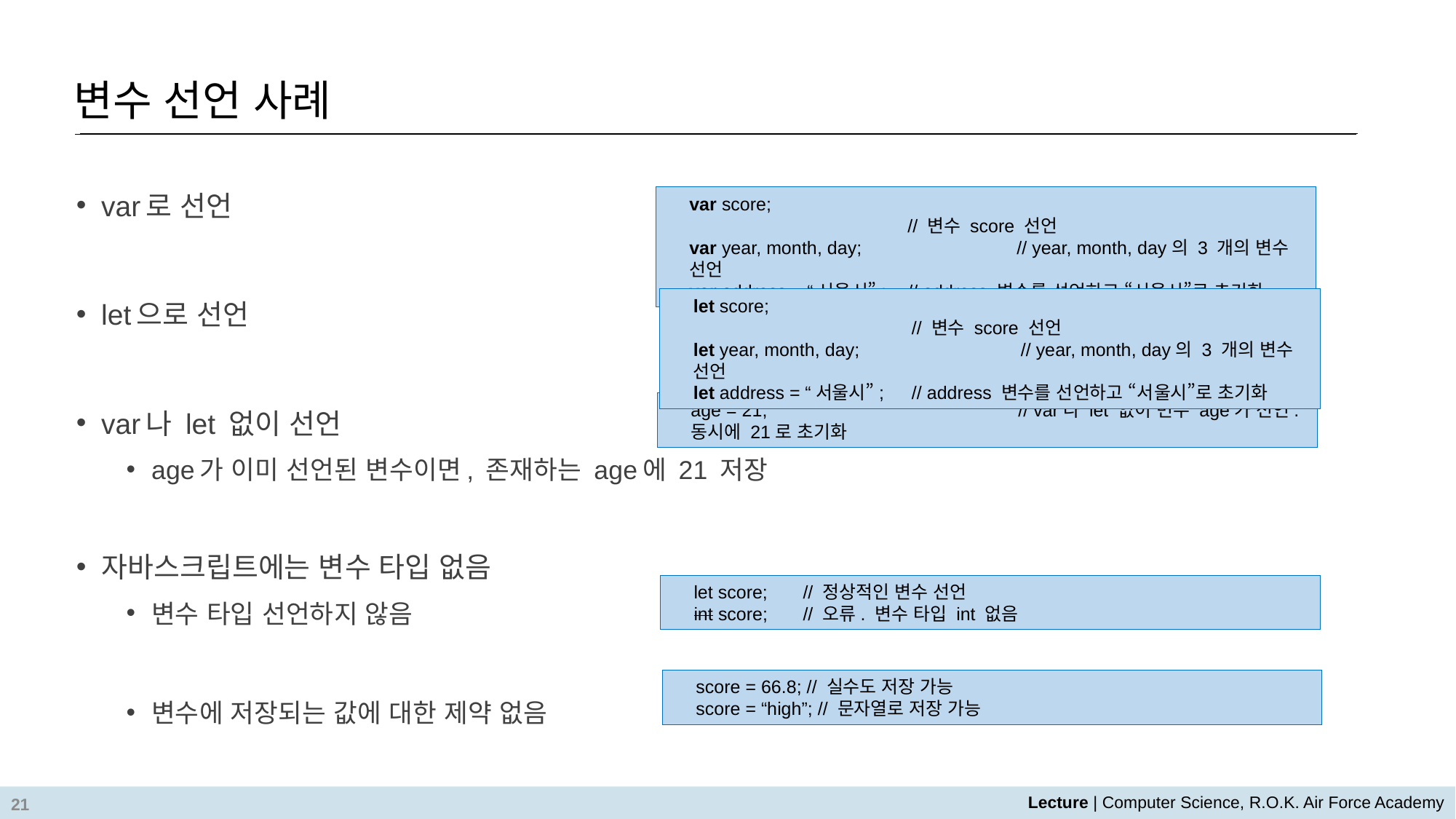

변수 선언 사례
var로 선언

let으로 선언

var나 let 없이 선언
age가 이미 선언된 변수이면, 존재하는 age에 21 저장

자바스크립트에는 변수 타입 없음
변수 타입 선언하지 않음

변수에 저장되는 값에 대한 제약 없음

var score;							// 변수 score 선언
var year, month, day;		// year, month, day의 3 개의 변수 선언
var address = “서울시”; 	// address 변수를 선언하고 “서울시”로 초기화
let score;							// 변수 score 선언
let year, month, day;		// year, month, day의 3 개의 변수 선언
let address = “서울시”; 	// address 변수를 선언하고 “서울시”로 초기화
age = 21; 			// var나 let 없이 변수 age가 선언. 동시에 21로 초기화
let score;	// 정상적인 변수 선언
int score;	// 오류. 변수 타입 int 없음
score = 66.8; // 실수도 저장 가능
score = “high”; // 문자열로 저장 가능
21